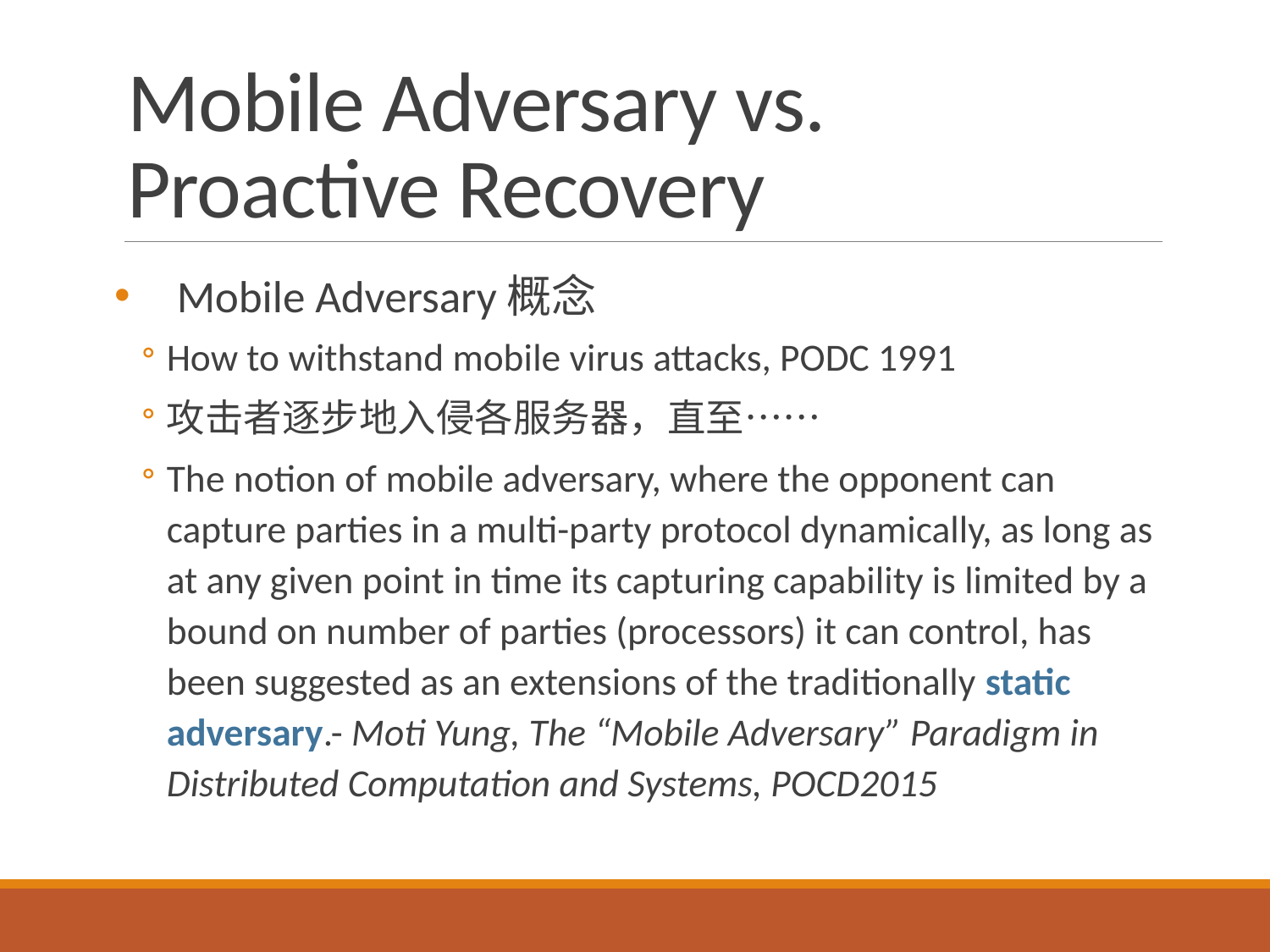

# Mobile Adversary vs. Proactive Recovery
Mobile Adversary概念
How to withstand mobile virus attacks, PODC 1991
攻击者逐步地入侵各服务器，直至……
The notion of mobile adversary, where the opponent can capture parties in a multi-party protocol dynamically, as long as at any given point in time its capturing capability is limited by a bound on number of parties (processors) it can control, has been suggested as an extensions of the traditionally static adversary.- Moti Yung, The “Mobile Adversary” Paradigm in Distributed Computation and Systems, POCD2015
29